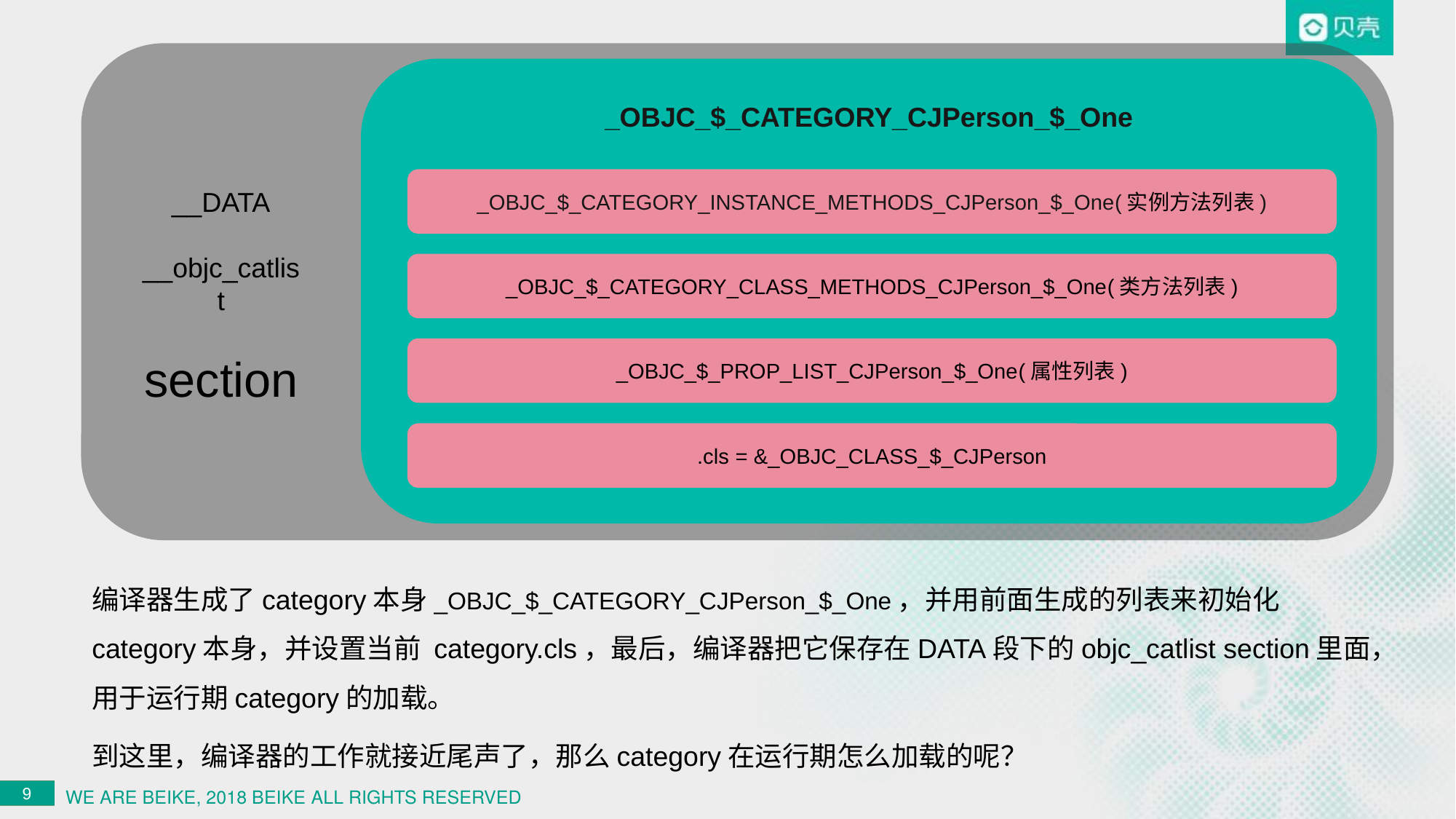

_OBJC_$_CATEGORY_CJPerson_$_One

__DATA

__objc_catlist

section

_OBJC_$_CATEGORY_INSTANCE_METHODS_CJPerson_$_One(实例方法列表)

_OBJC_$_CATEGORY_CLASS_METHODS_CJPerson_$_One(类方法列表)
_OBJC_$_PROP_LIST_CJPerson_$_One(属性列表)
.cls = &_OBJC_CLASS_$_CJPerson
编译器生成了category本身_OBJC_$_CATEGORY_CJPerson_$_One，并用前面生成的列表来初始化category本身，并设置当前 category.cls，最后，编译器把它保存在DATA段下的objc_catlist section里面，用于运行期category的加载。
到这里，编译器的工作就接近尾声了，那么category在运行期怎么加载的呢？